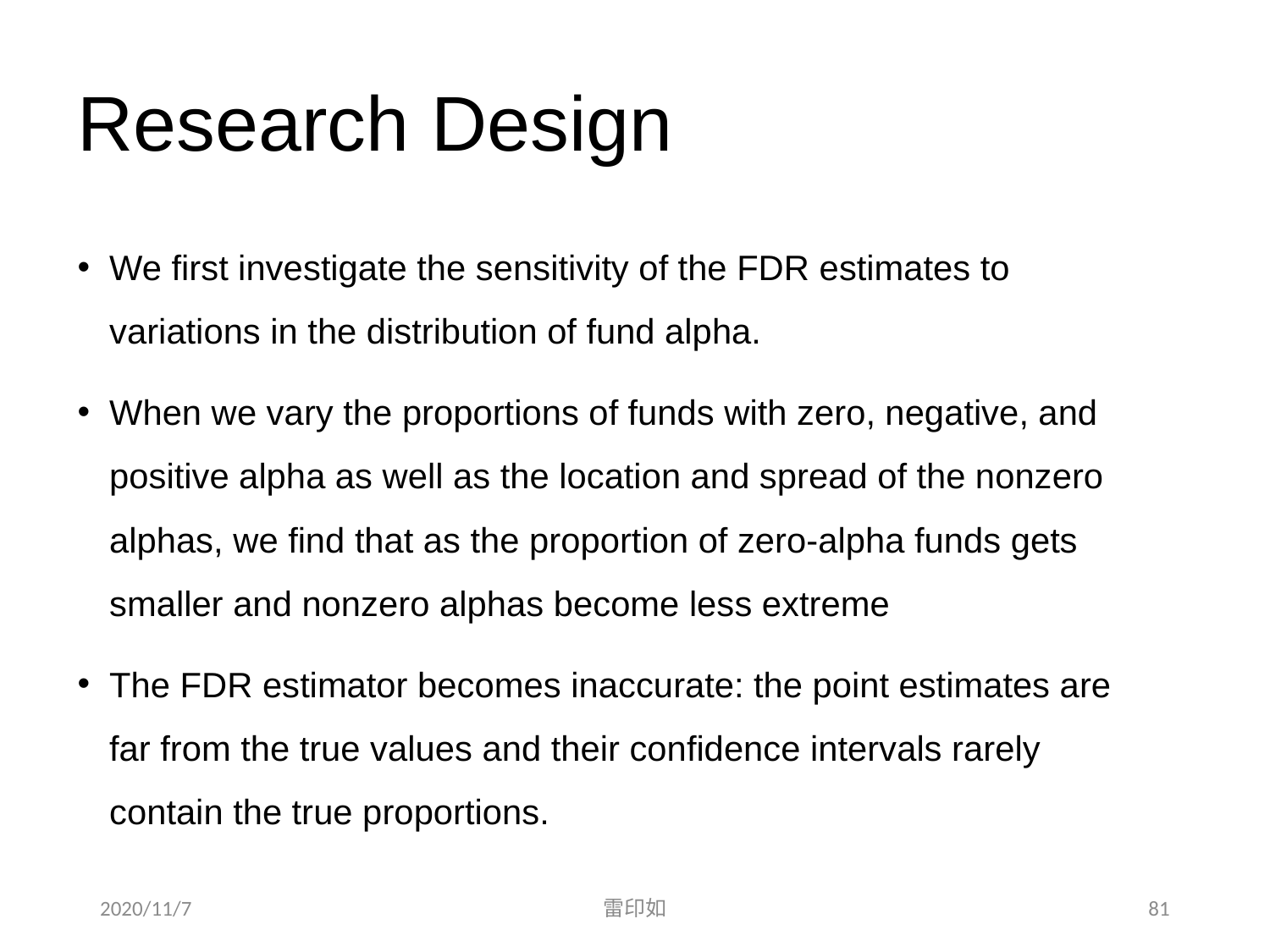

# Research Design
We first investigate the sensitivity of the FDR estimates to variations in the distribution of fund alpha.
When we vary the proportions of funds with zero, negative, and positive alpha as well as the location and spread of the nonzero alphas, we find that as the proportion of zero-alpha funds gets smaller and nonzero alphas become less extreme
The FDR estimator becomes inaccurate: the point estimates are far from the true values and their confidence intervals rarely contain the true proportions.
2020/11/7
雷印如
81